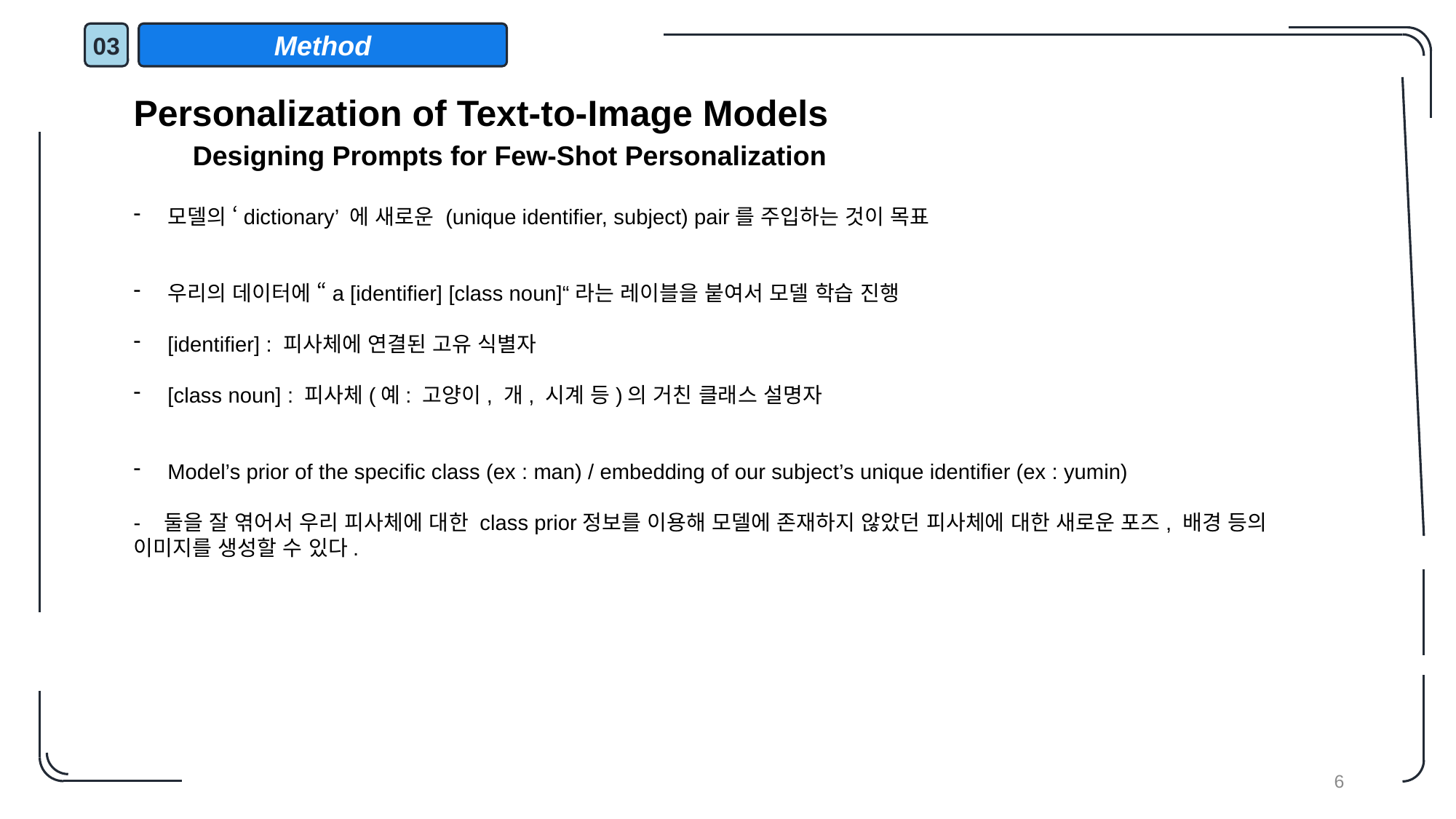

03
Method

Personalization of Text-to-Image Models
Designing Prompts for Few-Shot Personalization

모델의 ‘dictionary’ 에 새로운 (unique identifier, subject) pair를 주입하는 것이 목표

우리의 데이터에 “a [identifier] [class noun]“라는 레이블을 붙여서 모델 학습 진행

[identifier] : 피사체에 연결된 고유 식별자

[class noun] : 피사체(예: 고양이, 개, 시계 등)의 거친 클래스 설명자

Model’s prior of the specific class (ex : man) / embedding of our subject’s unique identifier (ex : yumin)

-   둘을 잘 엮어서 우리 피사체에 대한 class prior정보를 이용해 모델에 존재하지 않았던 피사체에 대한 새로운 포즈, 배경 등의 이미지를 생성할 수 있다.

6